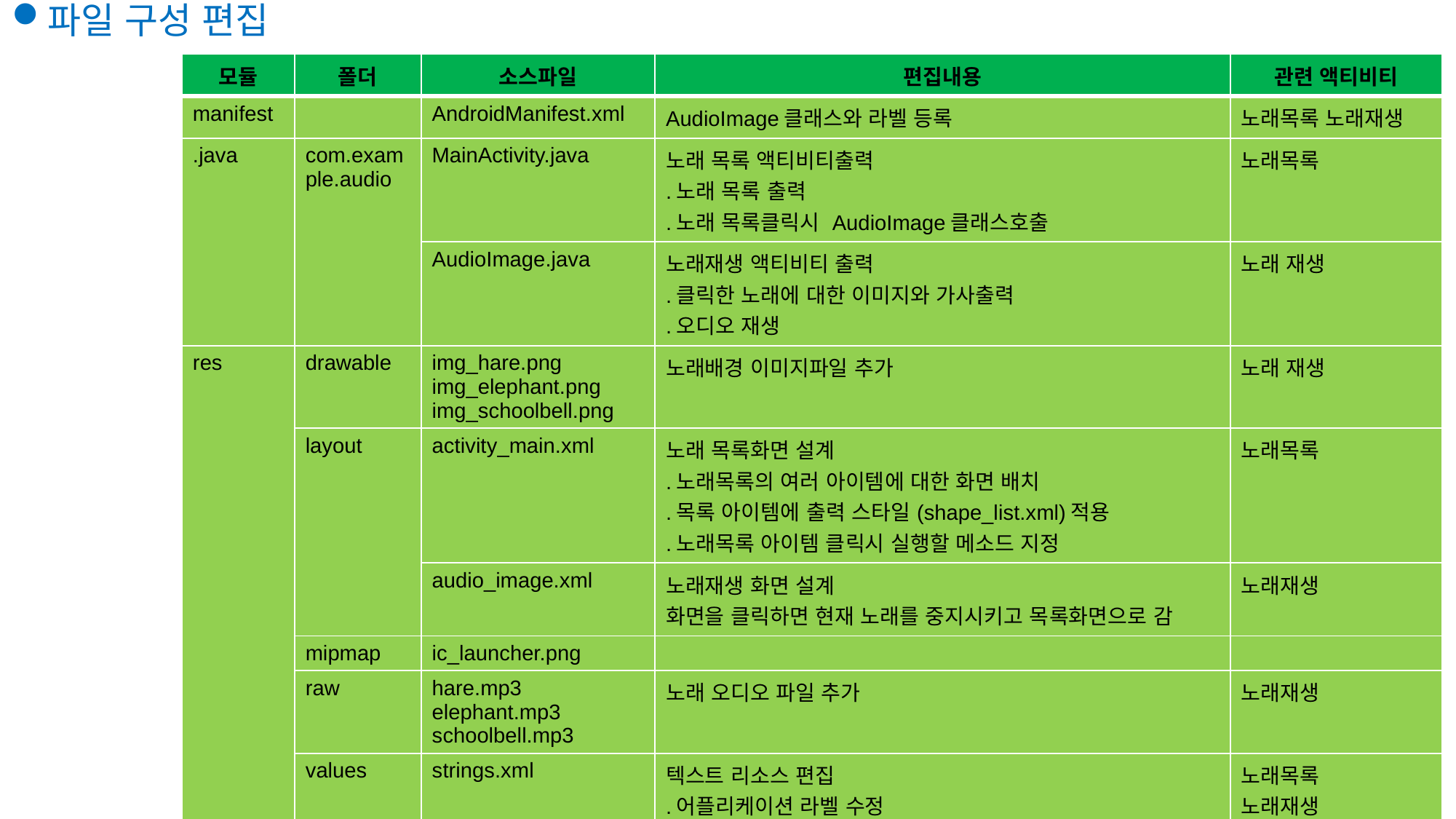

파일 구성 편집
| 모듈 | 폴더 | 소스파일 | 편집내용 | 관련 액티비티 |
| --- | --- | --- | --- | --- |
| manifest |  | AndroidManifest.xml | AudioImage클래스와 라벨 등록 | 노래목록 노래재생 |
| .java | com.example.audio | MainActivity.java | 노래 목록 액티비티출력 .노래 목록 출력 .노래 목록클릭시 AudioImage클래스호출 | 노래목록 |
|  |  | AudioImage.java | 노래재생 액티비티 출력 .클릭한 노래에 대한 이미지와 가사출력 .오디오 재생 | 노래 재생 |
| res | drawable | img\_hare.png img\_elephant.png img\_schoolbell.png | 노래배경 이미지파일 추가 | 노래 재생 |
|  | layout | activity\_main.xml | 노래 목록화면 설계 .노래목록의 여러 아이템에 대한 화면 배치 .목록 아이템에 출력 스타일(shape\_list.xml)적용 .노래목록 아이템 클릭시 실행할 메소드 지정 | 노래목록 |
|  |  | audio\_image.xml | 노래재생 화면 설계 화면을 클릭하면 현재 노래를 중지시키고 목록화면으로 감 | 노래재생 |
|  | mipmap | ic\_launcher.png |  |  |
|  | raw | hare.mp3 elephant.mp3 schoolbell.mp3 | 노래 오디오 파일 추가 | 노래재생 |
|  | values | strings.xml | 텍스트 리소스 편집 .어플리케이션 라벨 수정 .여러 노래의 제목 및 작사/작곡가 재생시간에 대한 텍스트 리소스 정의 | 노래목록 노래재생 |